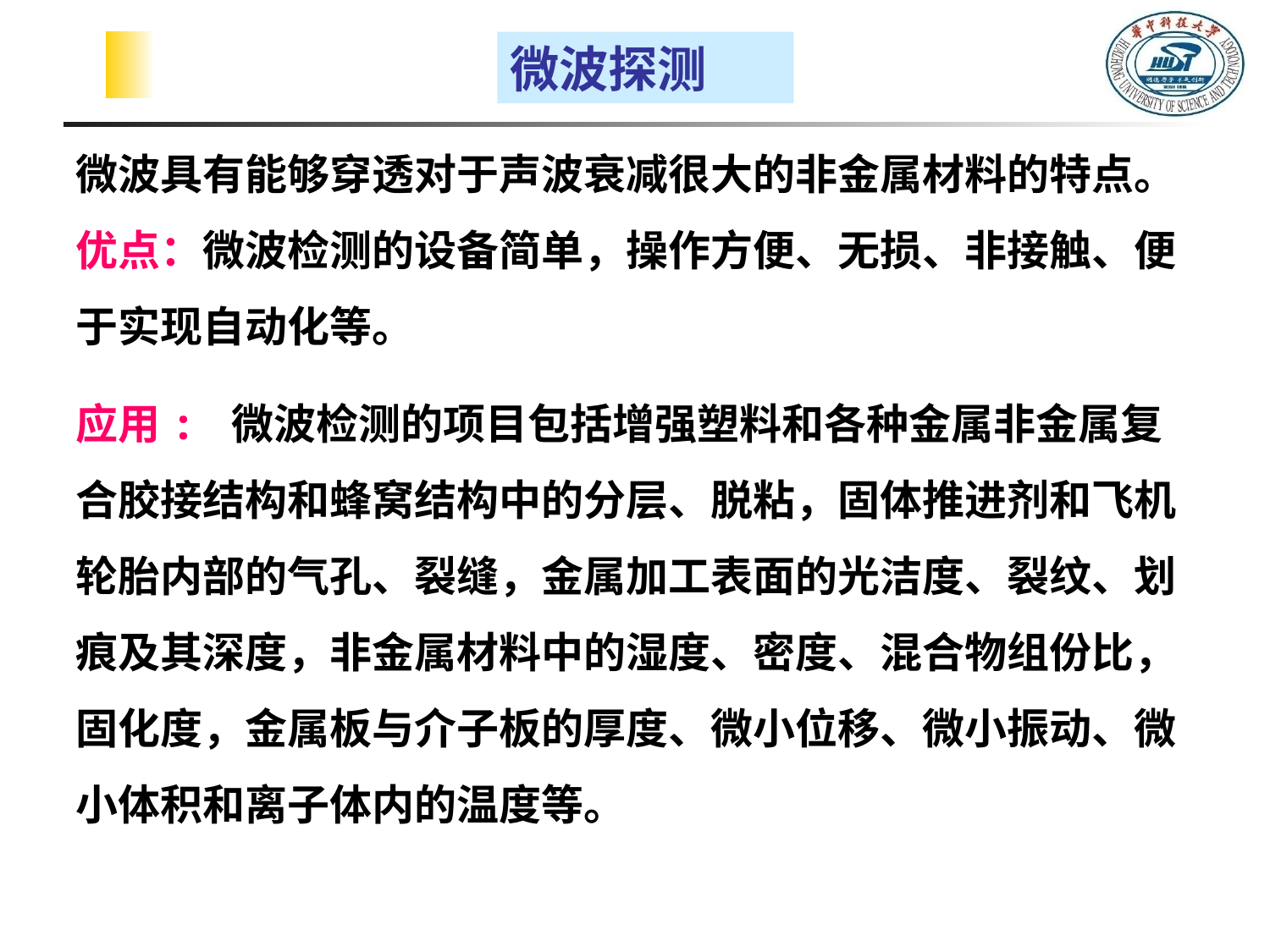

微波探测
微波具有能够穿透对于声波衰减很大的非金属材料的特点。优点：微波检测的设备简单，操作方便、无损、非接触、便于实现自动化等。
应用: 微波检测的项目包括增强塑料和各种金属非金属复合胶接结构和蜂窝结构中的分层、脱粘，固体推进剂和飞机轮胎内部的气孔、裂缝，金属加工表面的光洁度、裂纹、划痕及其深度，非金属材料中的湿度、密度、混合物组份比，固化度，金属板与介子板的厚度、微小位移、微小振动、微小体积和离子体内的温度等。